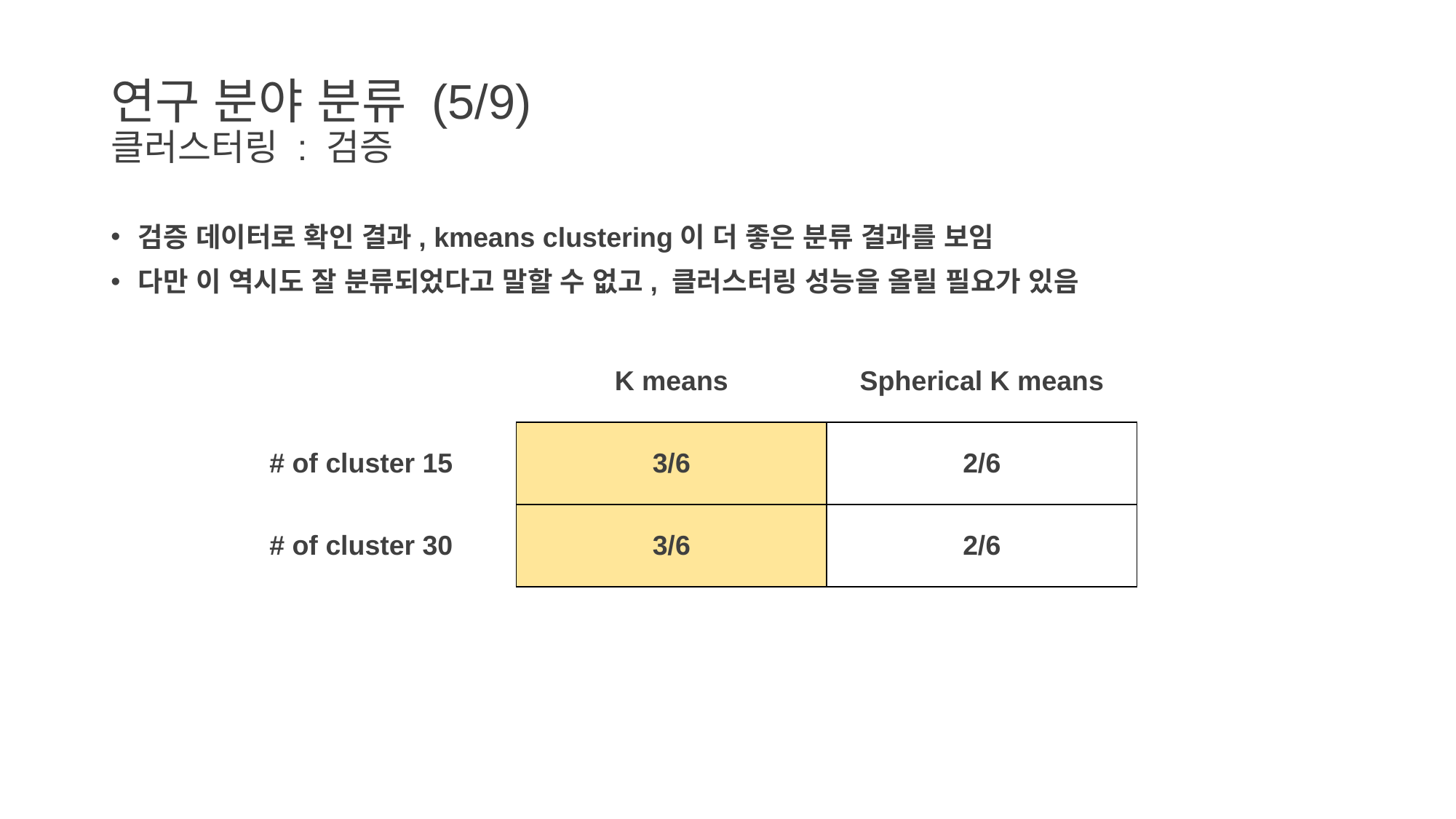

# 연구 분야 분류 (5/9) 클러스터링 : 검증
검증 데이터로 확인 결과, kmeans clustering이 더 좋은 분류 결과를 보임
다만 이 역시도 잘 분류되었다고 말할 수 없고, 클러스터링 성능을 올릴 필요가 있음

|  | K means | Spherical K means |
| --- | --- | --- |
| # of cluster 15 | 3/6 | 2/6 |
| # of cluster 30 | 3/6 | 2/6 |